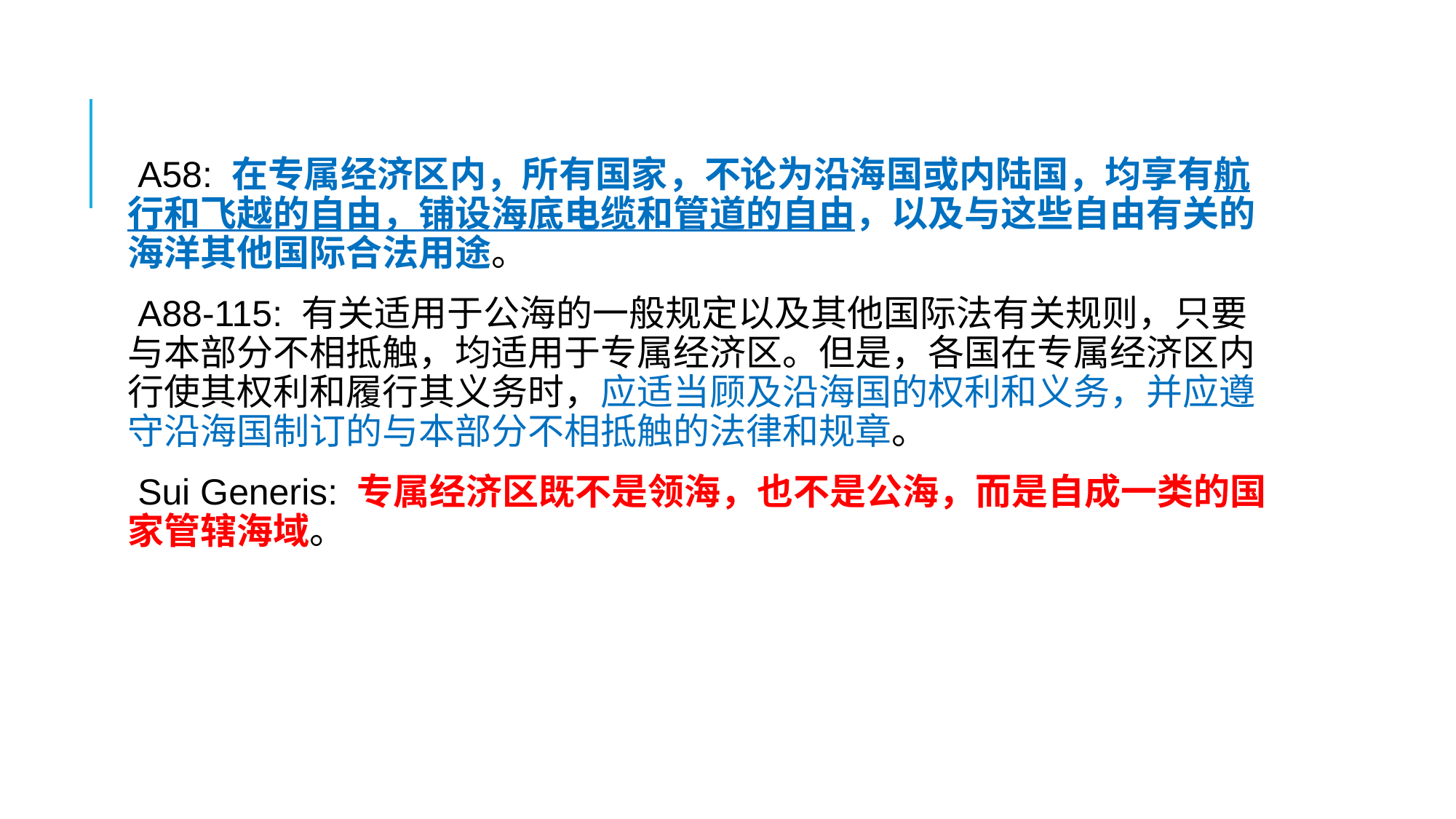

A58: 在专属经济区内，所有国家，不论为沿海国或内陆国，均享有航行和飞越的自由，铺设海底电缆和管道的自由，以及与这些自由有关的海洋其他国际合法用途。
A88-115: 有关适用于公海的一般规定以及其他国际法有关规则，只要与本部分不相抵触，均适用于专属经济区。但是，各国在专属经济区内行使其权利和履行其义务时，应适当顾及沿海国的权利和义务，并应遵守沿海国制订的与本部分不相抵触的法律和规章。
Sui Generis: 专属经济区既不是领海，也不是公海，而是自成一类的国家管辖海域。